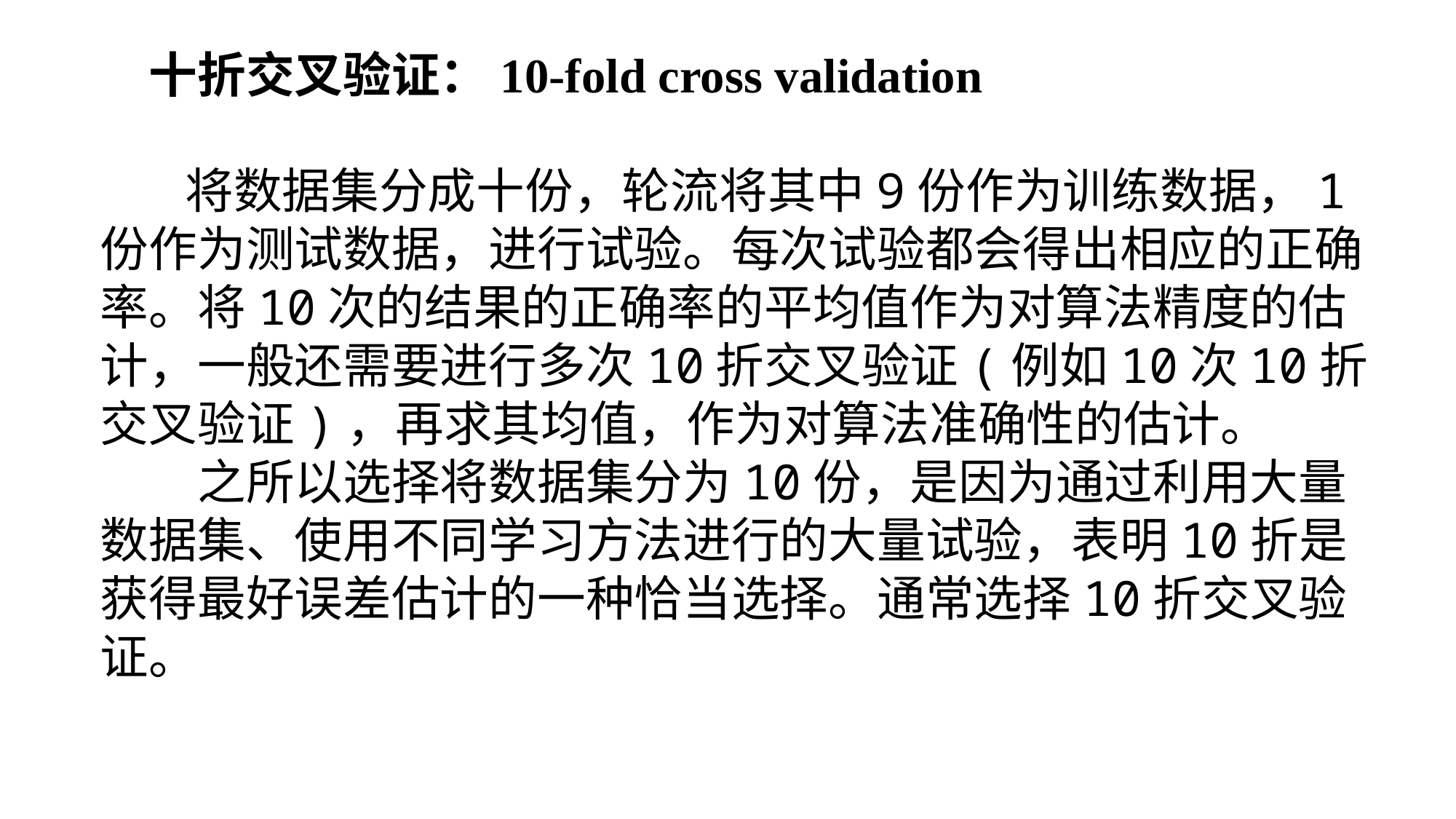

十折交叉验证：10-fold cross validation

　　将数据集分成十份，轮流将其中9份作为训练数据，1份作为测试数据，进行试验。每次试验都会得出相应的正确率。将10次的结果的正确率的平均值作为对算法精度的估计，一般还需要进行多次10折交叉验证(例如10次10折交叉验证)，再求其均值，作为对算法准确性的估计。
　　之所以选择将数据集分为10份，是因为通过利用大量数据集、使用不同学习方法进行的大量试验，表明10折是获得最好误差估计的一种恰当选择。通常选择10折交叉验证。